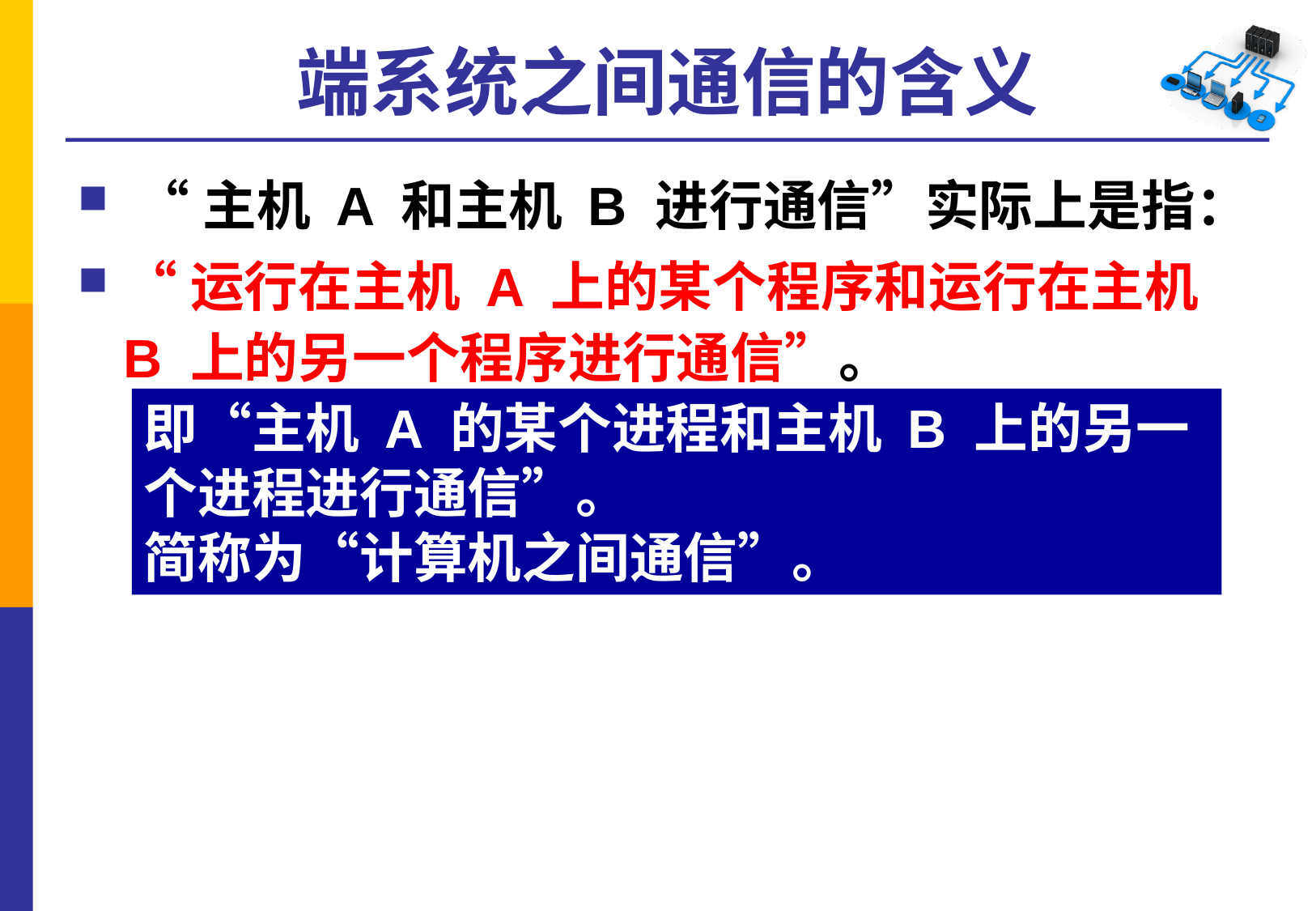

# 端系统之间通信的含义
 “主机 A 和主机 B 进行通信”实际上是指：
“运行在主机 A 上的某个程序和运行在主机 B 上的另一个程序进行通信”。
即“主机 A 的某个进程和主机 B 上的另一个进程进行通信”。
简称为“计算机之间通信”。